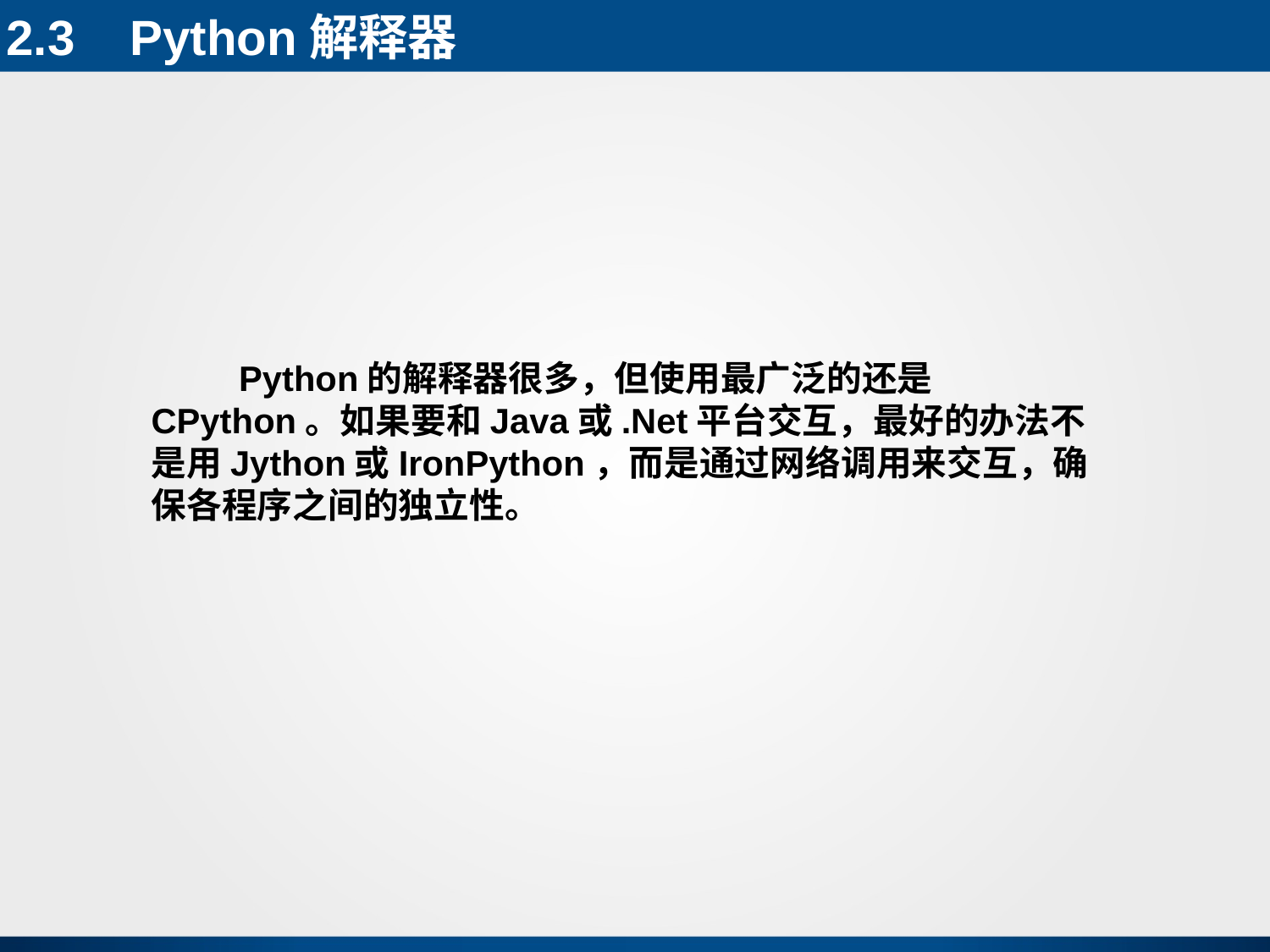

2.3    Python解释器
         Python的解释器很多，但使用最广泛的还是CPython。如果要和Java或.Net平台交互，最好的办法不是用Jython或IronPython，而是通过网络调用来交互，确保各程序之间的独立性。